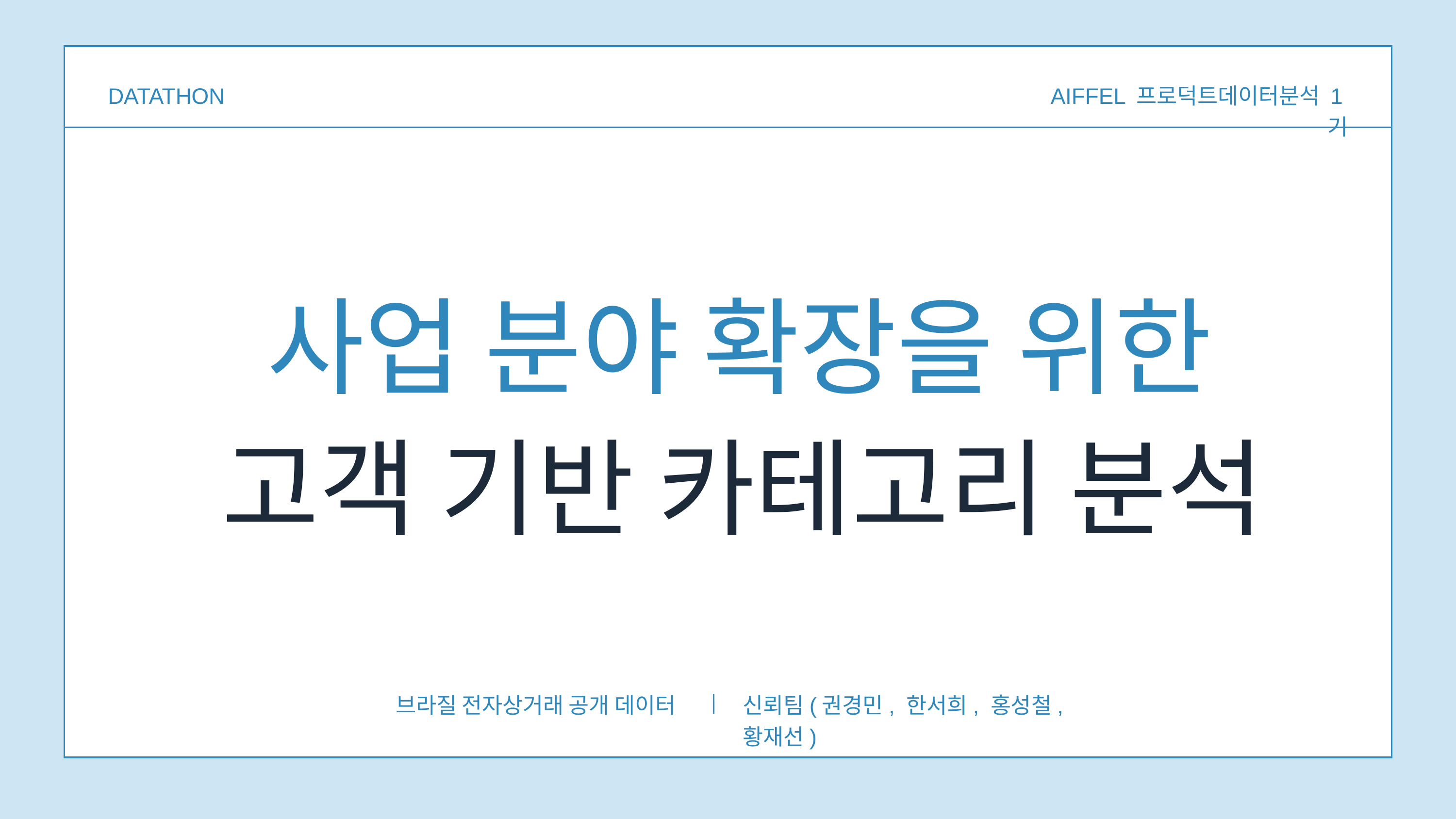

DATATHON
AIFFEL 프로덕트데이터분석 1기

사업 분야 확장을 위한
고객 기반 카테고리 분석
브라질 전자상거래 공개 데이터
신뢰팀(권경민, 한서희, 홍성철, 황재선)